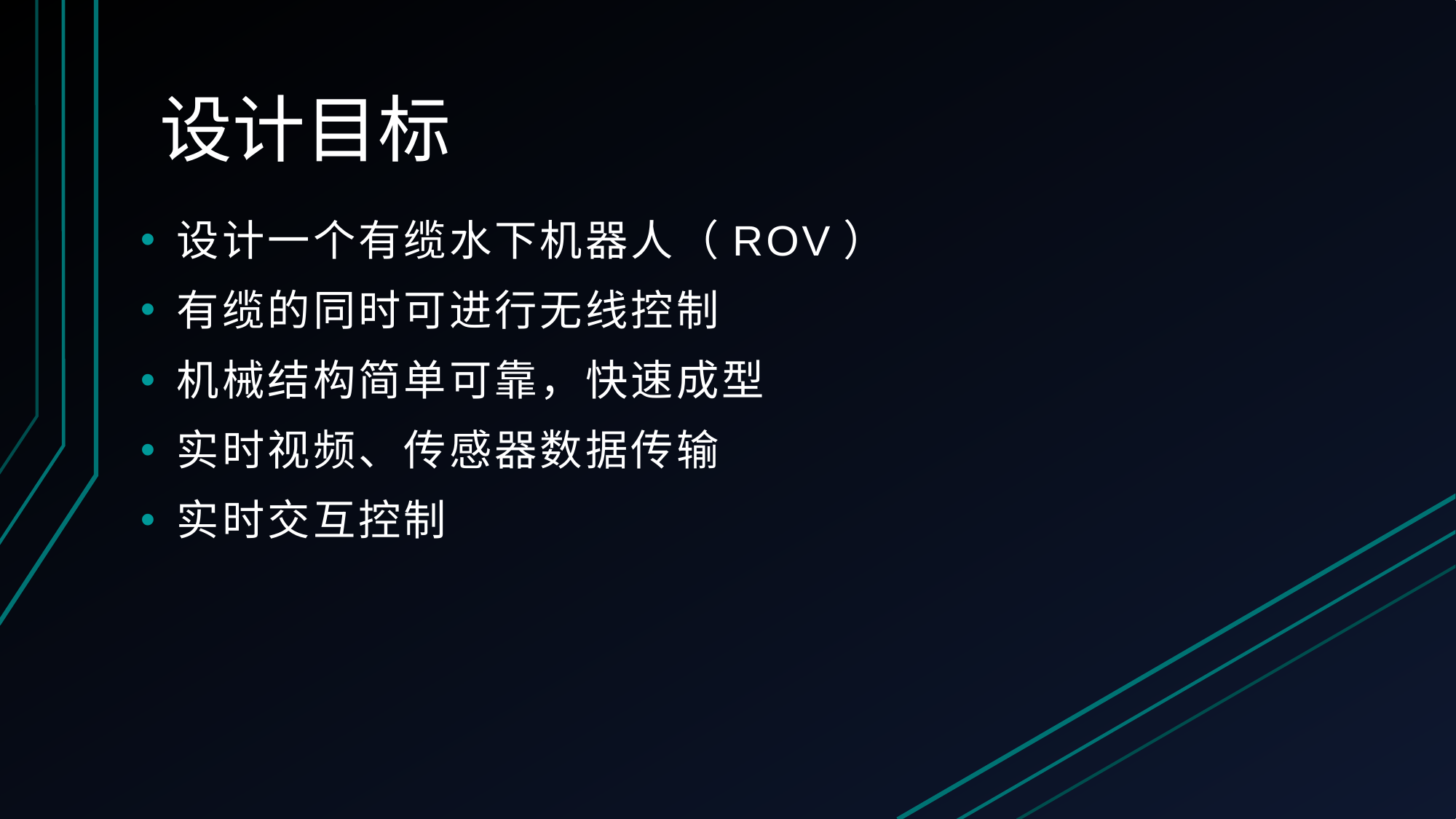

# 设计目标
设计一个有缆水下机器人（ROV）
有缆的同时可进行无线控制
机械结构简单可靠，快速成型
实时视频、传感器数据传输
实时交互控制